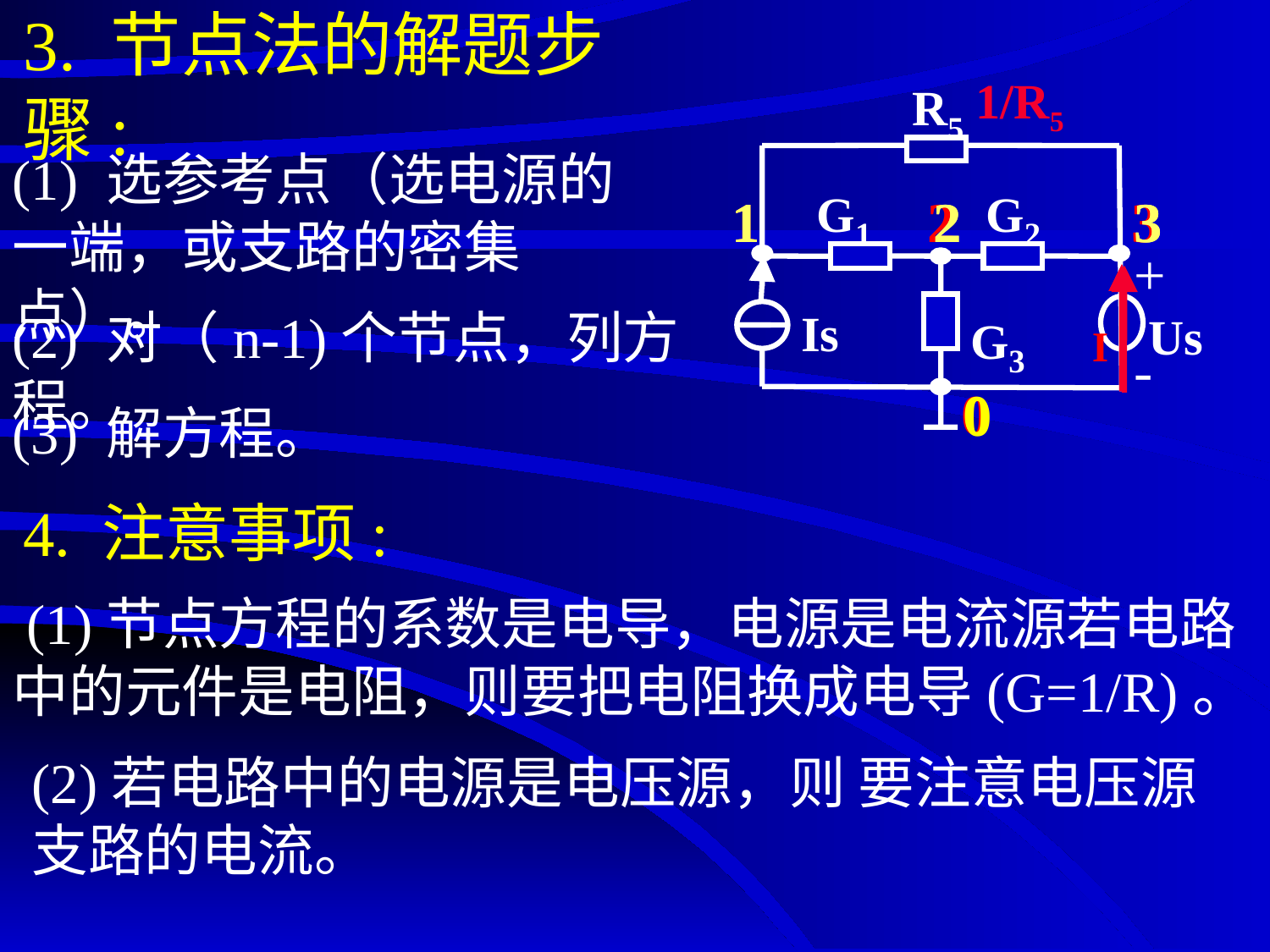

# 3. 节点法的解题步骤:
R5

G1
G2
1
2
3
+
-

 Is
G3

Us

0

1/R5
(1) 选参考点（选电源的一端，或支路的密集点）。
1
1
2
2
3
3

I
(2) 对（n-1)个节点，列方程。
0
0
(3) 解方程。
4. 注意事项:
 (1)节点方程的系数是电导，电源是电流源若电路中的元件是电阻，则要把电阻换成电导(G=1/R)。
(2)若电路中的电源是电压源，则 要注意电压源支路的电流。